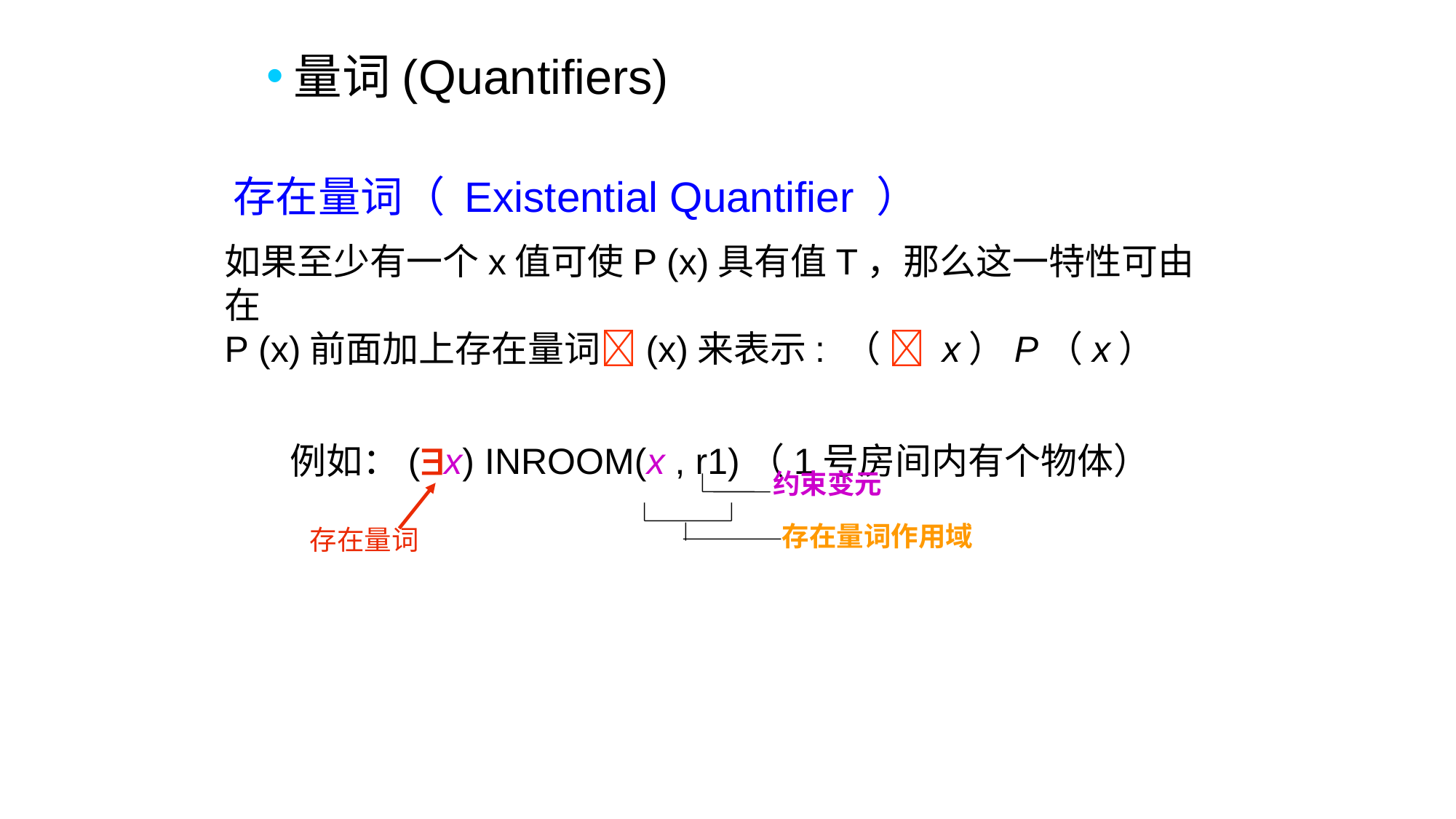

量词(Quantifiers)
存在量词（ Existential Quantifier ）
如果至少有一个x值可使P (x)具有值T，那么这一特性可由在
P (x)前面加上存在量词∃(x)来表示: （ ∃ x）P（x）

 例如：(∃x) INROOM(x , r1)（1号房间内有个物体）
约束变元

存在量词作用域

存在量词